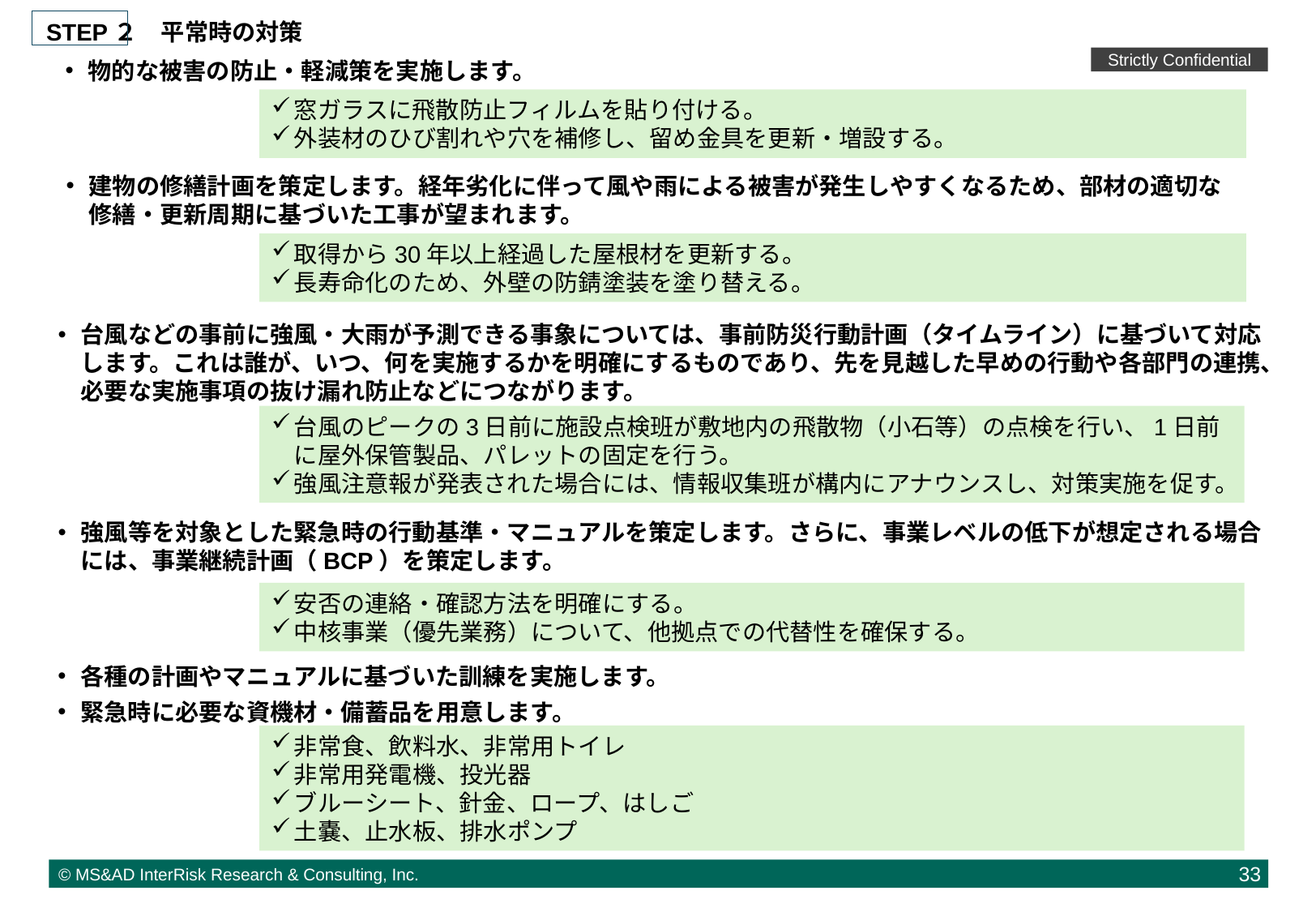

STEP２　平常時の対策
物的な被害の防止・軽減策を実施します。
窓ガラスに飛散防止フィルムを貼り付ける。
外装材のひび割れや穴を補修し、留め金具を更新・増設する。
建物の修繕計画を策定します。経年劣化に伴って風や雨による被害が発生しやすくなるため、部材の適切な修繕・更新周期に基づいた工事が望まれます。
取得から30年以上経過した屋根材を更新する。
長寿命化のため、外壁の防錆塗装を塗り替える。
台風などの事前に強風・大雨が予測できる事象については、事前防災行動計画（タイムライン）に基づいて対応します。これは誰が、いつ、何を実施するかを明確にするものであり、先を見越した早めの行動や各部門の連携、必要な実施事項の抜け漏れ防止などにつながります。
台風のピークの3日前に施設点検班が敷地内の飛散物（小石等）の点検を行い、1日前に屋外保管製品、パレットの固定を行う。
強風注意報が発表された場合には、情報収集班が構内にアナウンスし、対策実施を促す。
強風等を対象とした緊急時の行動基準・マニュアルを策定します。さらに、事業レベルの低下が想定される場合には、事業継続計画（BCP）を策定します。
安否の連絡・確認方法を明確にする。
中核事業（優先業務）について、他拠点での代替性を確保する。
各種の計画やマニュアルに基づいた訓練を実施します。
緊急時に必要な資機材・備蓄品を用意します。
非常食、飲料水、非常用トイレ
非常用発電機、投光器
ブルーシート、針金、ロープ、はしご
土嚢、止水板、排水ポンプ
33